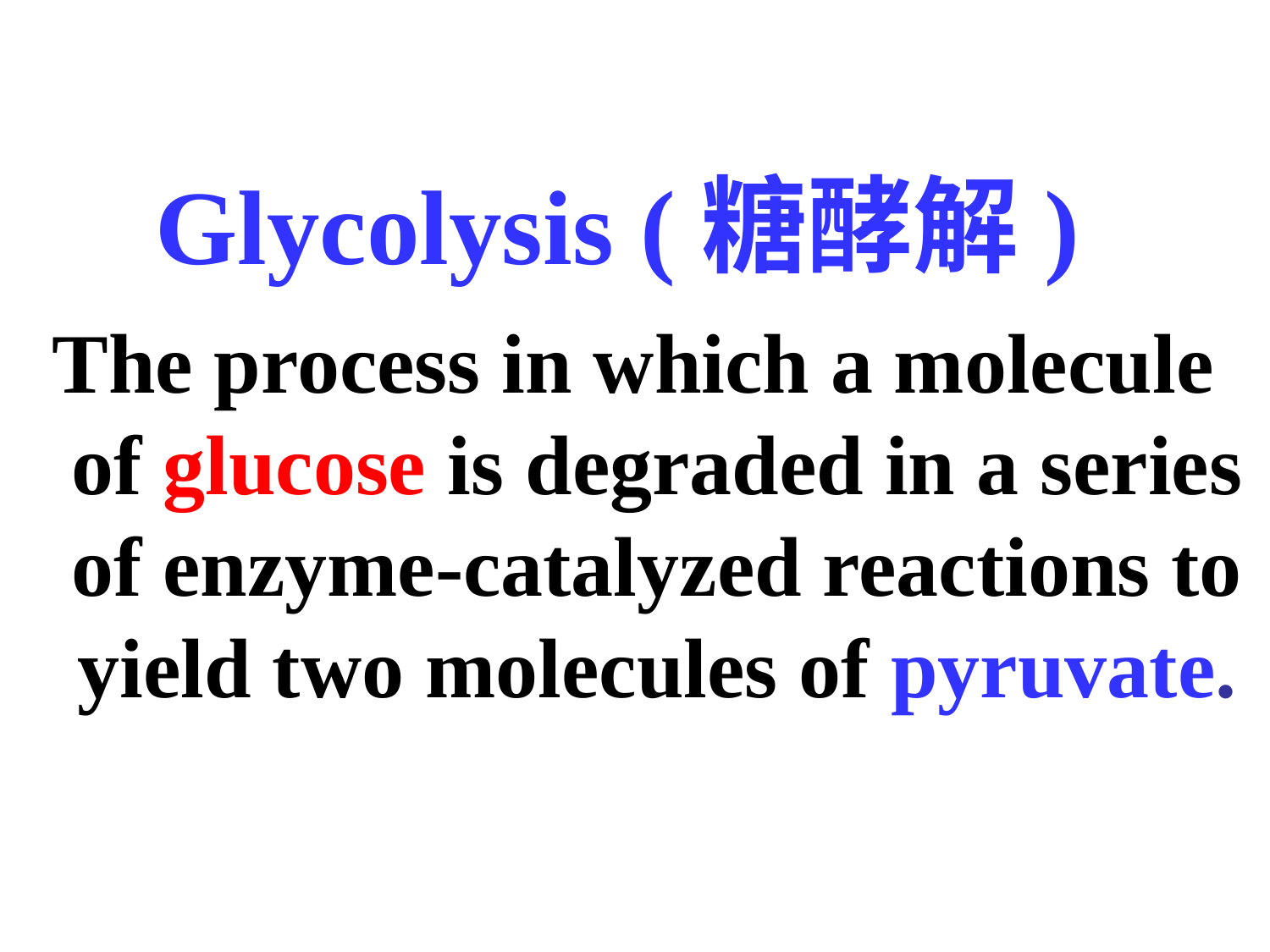

# Glycolysis (糖酵解)

The process in which a molecule of glucose is degraded in a series of enzyme-catalyzed reactions to yield two molecules of pyruvate.